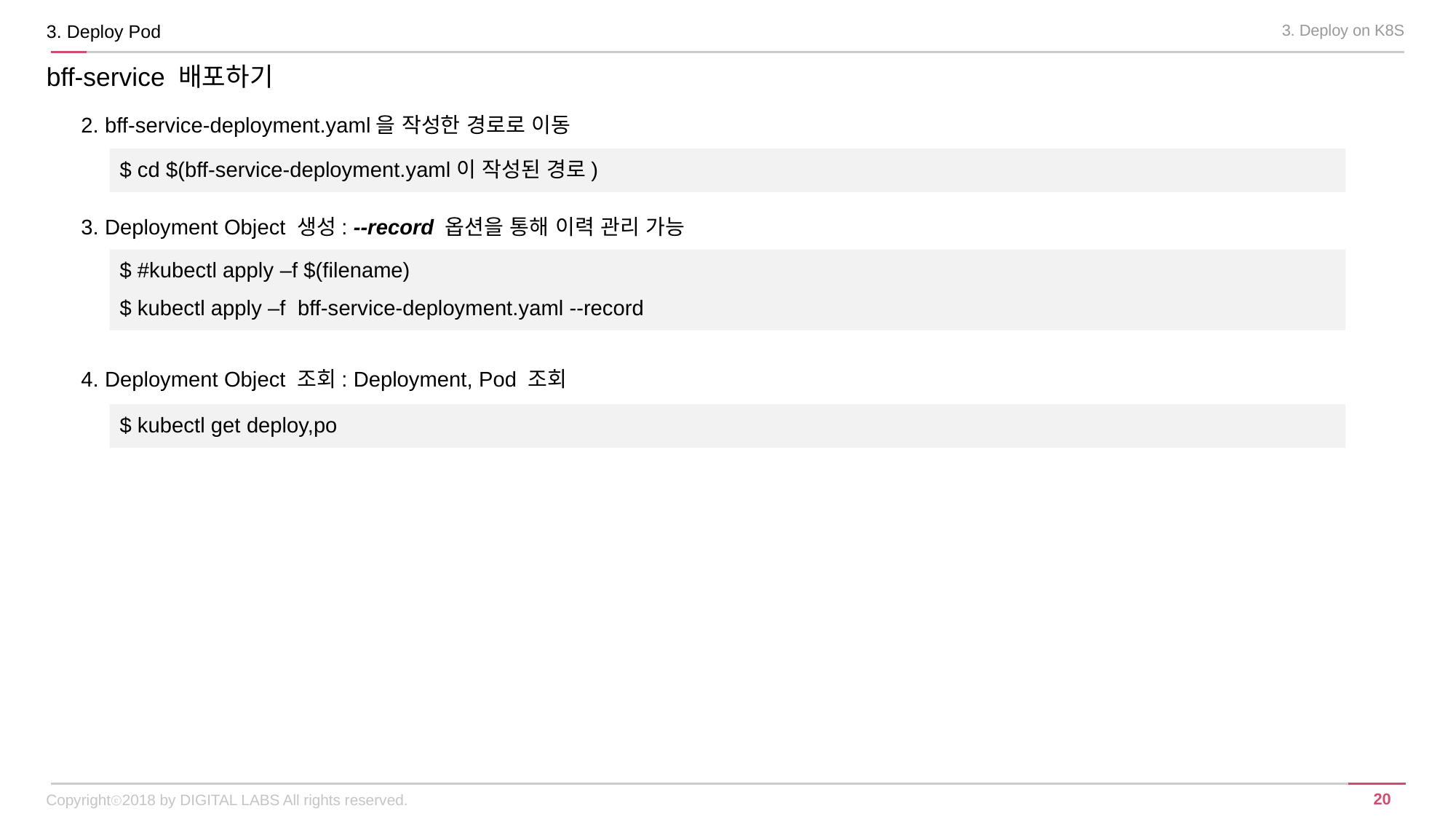

3. Deploy Pod
3. Deploy on K8S
bff-service 배포하기
2. bff-service-deployment.yaml을 작성한 경로로 이동

3. Deployment Object 생성: --record 옵션을 통해 이력 관리 가능

4. Deployment Object 조회: Deployment, Pod 조회
$ cd $(bff-service-deployment.yaml이 작성된 경로)
$ #kubectl apply –f $(filename)
$ kubectl apply –f  bff-service-deployment.yaml --record
$ kubectl get deploy,po
Copyrightⓒ2018 by DIGITAL LABS All rights reserved.